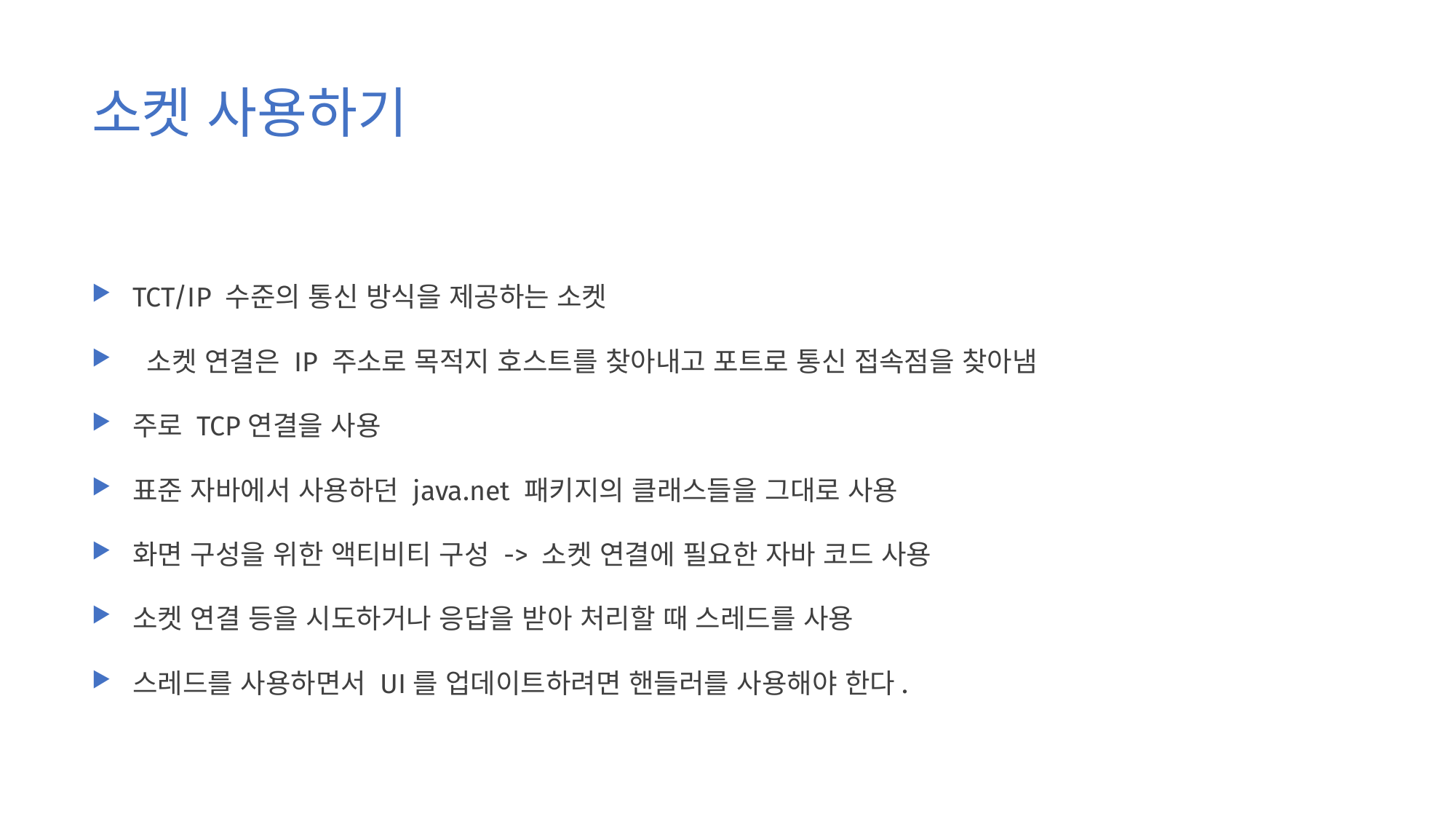

# 소켓 사용하기
TCT/IP 수준의 통신 방식을 제공하는 소켓
 소켓 연결은 IP 주소로 목적지 호스트를 찾아내고 포트로 통신 접속점을 찾아냄
주로 TCP연결을 사용
표준 자바에서 사용하던 java.net 패키지의 클래스들을 그대로 사용
화면 구성을 위한 액티비티 구성 -> 소켓 연결에 필요한 자바 코드 사용
소켓 연결 등을 시도하거나 응답을 받아 처리할 때 스레드를 사용
스레드를 사용하면서 UI를 업데이트하려면 핸들러를 사용해야 한다.